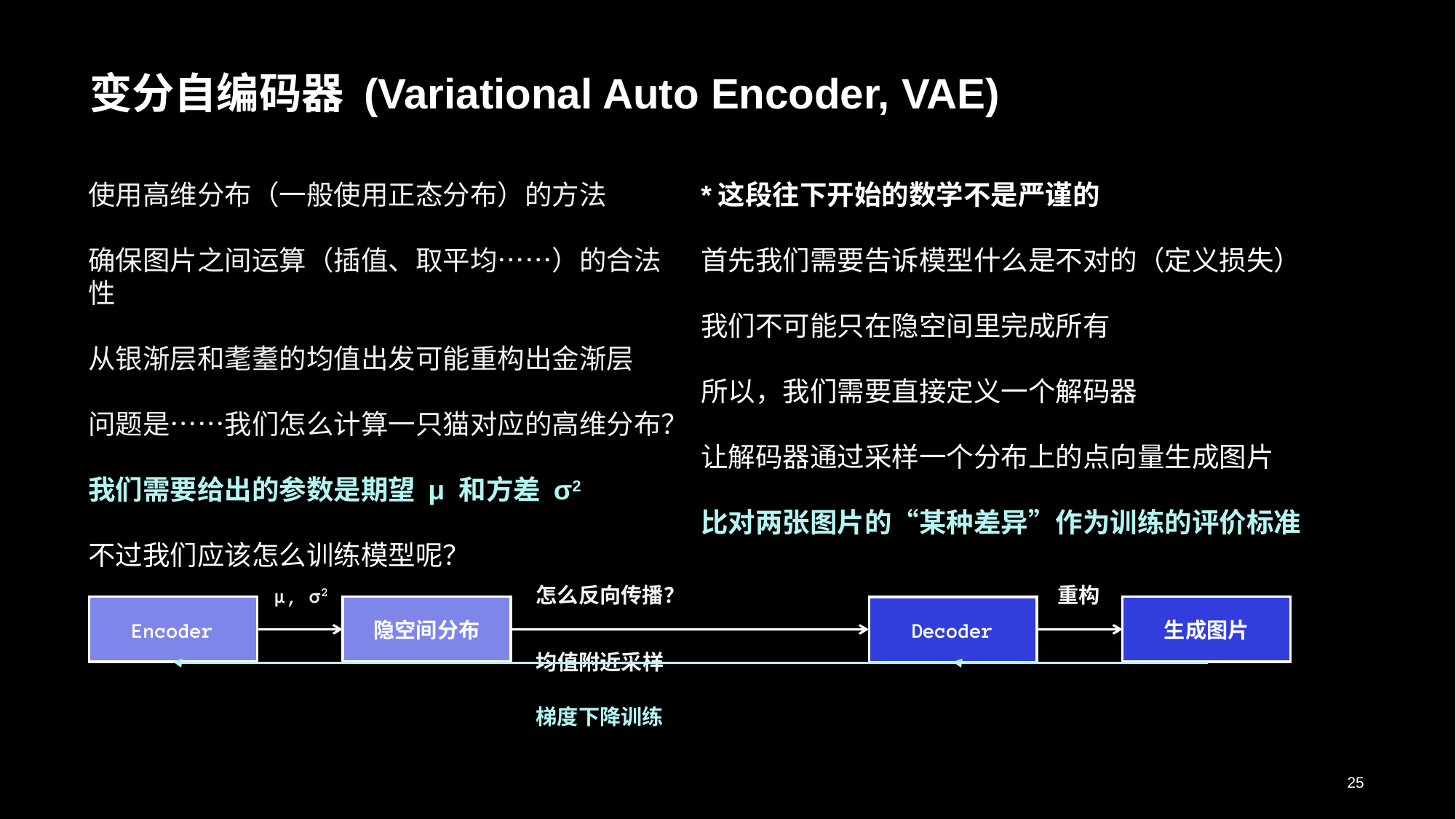

# 变分自编码器 (Variational Auto Encoder, VAE)
使用高维分布（一般使用正态分布）的方法

确保图片之间运算（插值、取平均……）的合法性

从银渐层和耄耋的均值出发可能重构出金渐层

问题是……我们怎么计算一只猫对应的高维分布？

我们需要给出的参数是期望 μ 和方差 σ2

不过我们应该怎么训练模型呢？
*这段往下开始的数学不是严谨的

首先我们需要告诉模型什么是不对的（定义损失）

我们不可能只在隐空间里完成所有

所以，我们需要直接定义一个解码器

让解码器通过采样一个分布上的点向量生成图片

比对两张图片的“某种差异”作为训练的评价标准
μ, σ2
重构
怎么反向传播？
Encoder
隐空间分布
生成图片
Decoder
均值附近采样
梯度下降训练
25